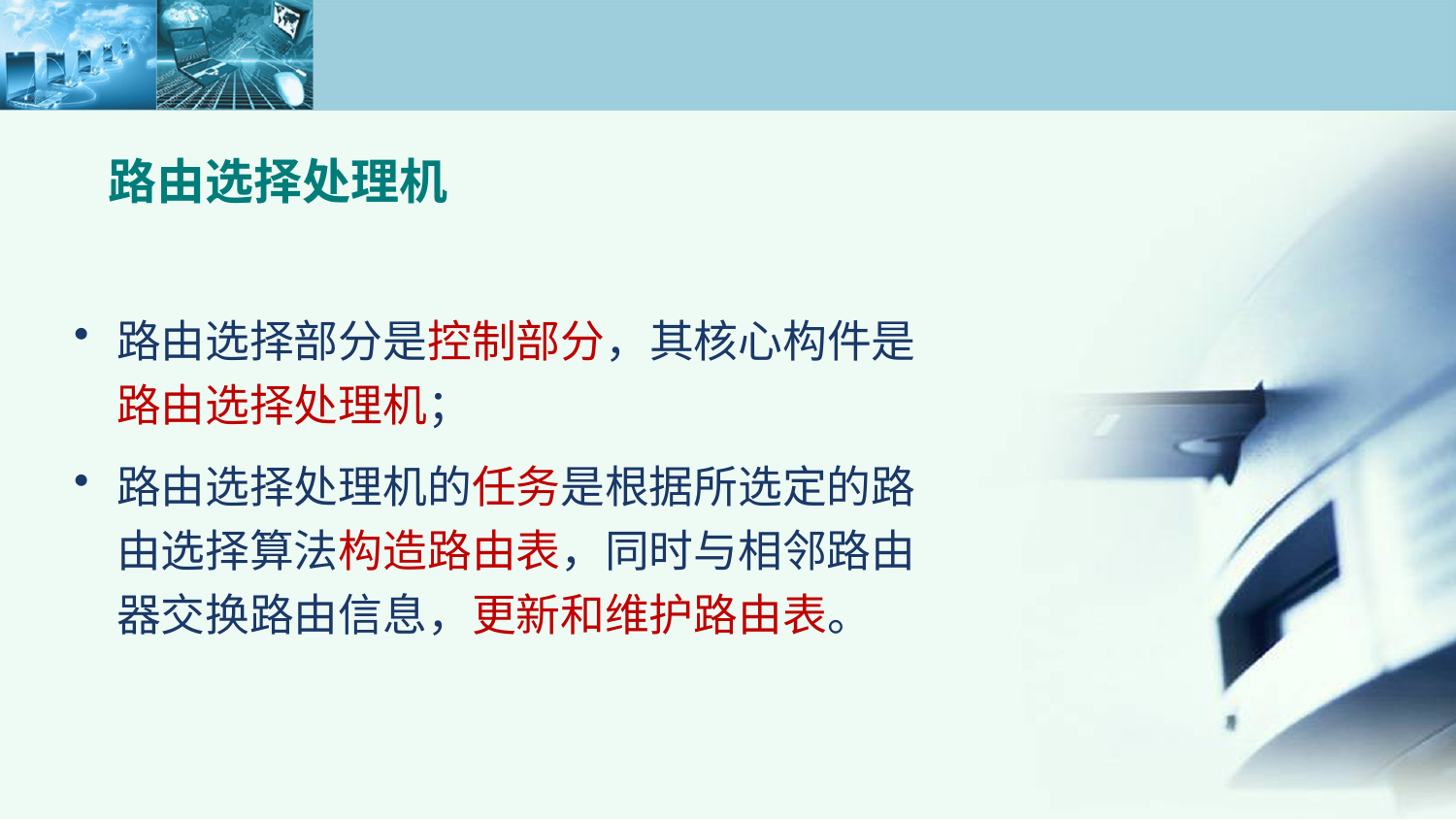

路由选择处理机
路由选择部分是控制部分，其核心构件是路由选择处理机；
路由选择处理机的任务是根据所选定的路由选择算法构造路由表，同时与相邻路由器交换路由信息，更新和维护路由表。